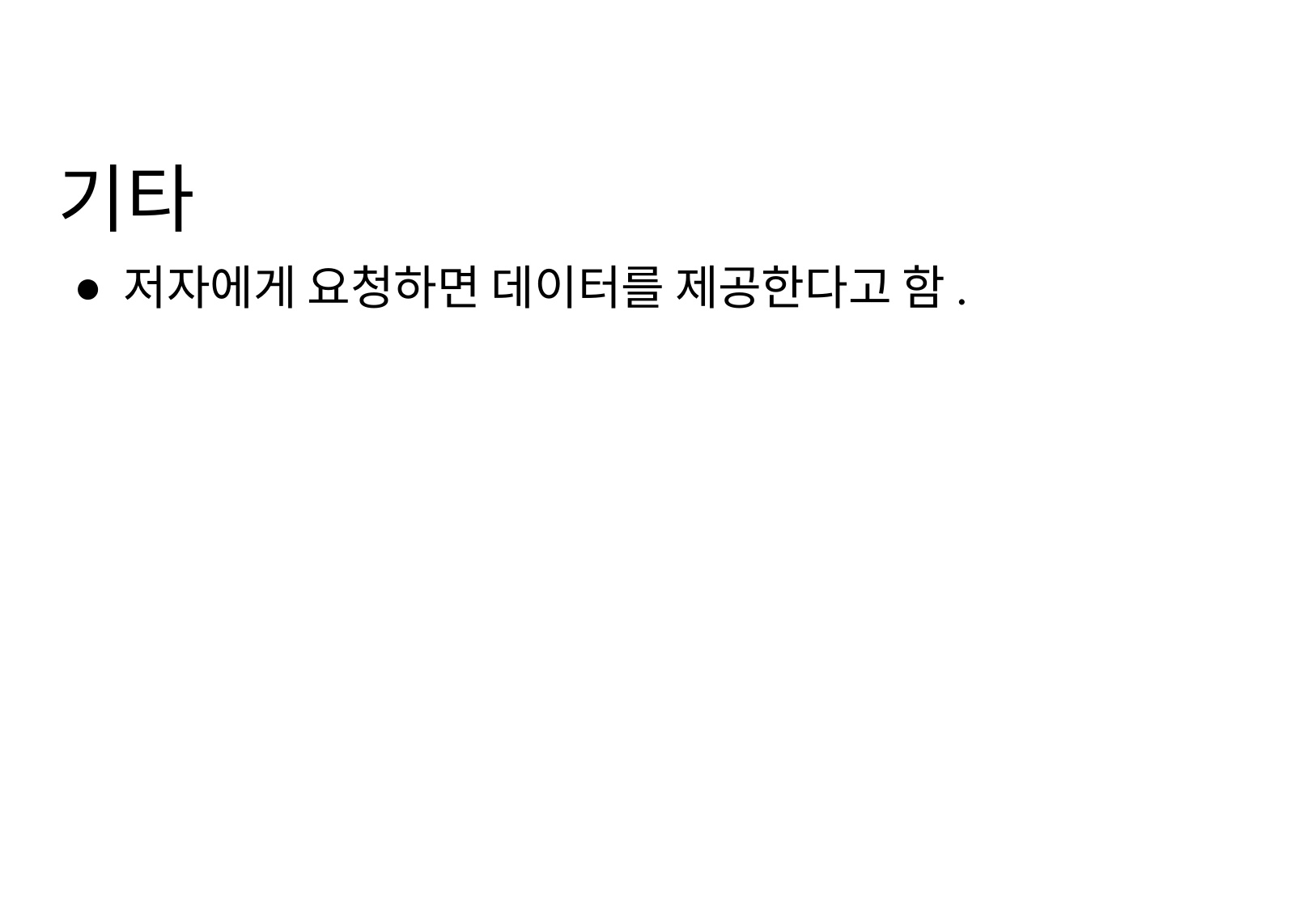

# 기타
저자에게 요청하면 데이터를 제공한다고 함.